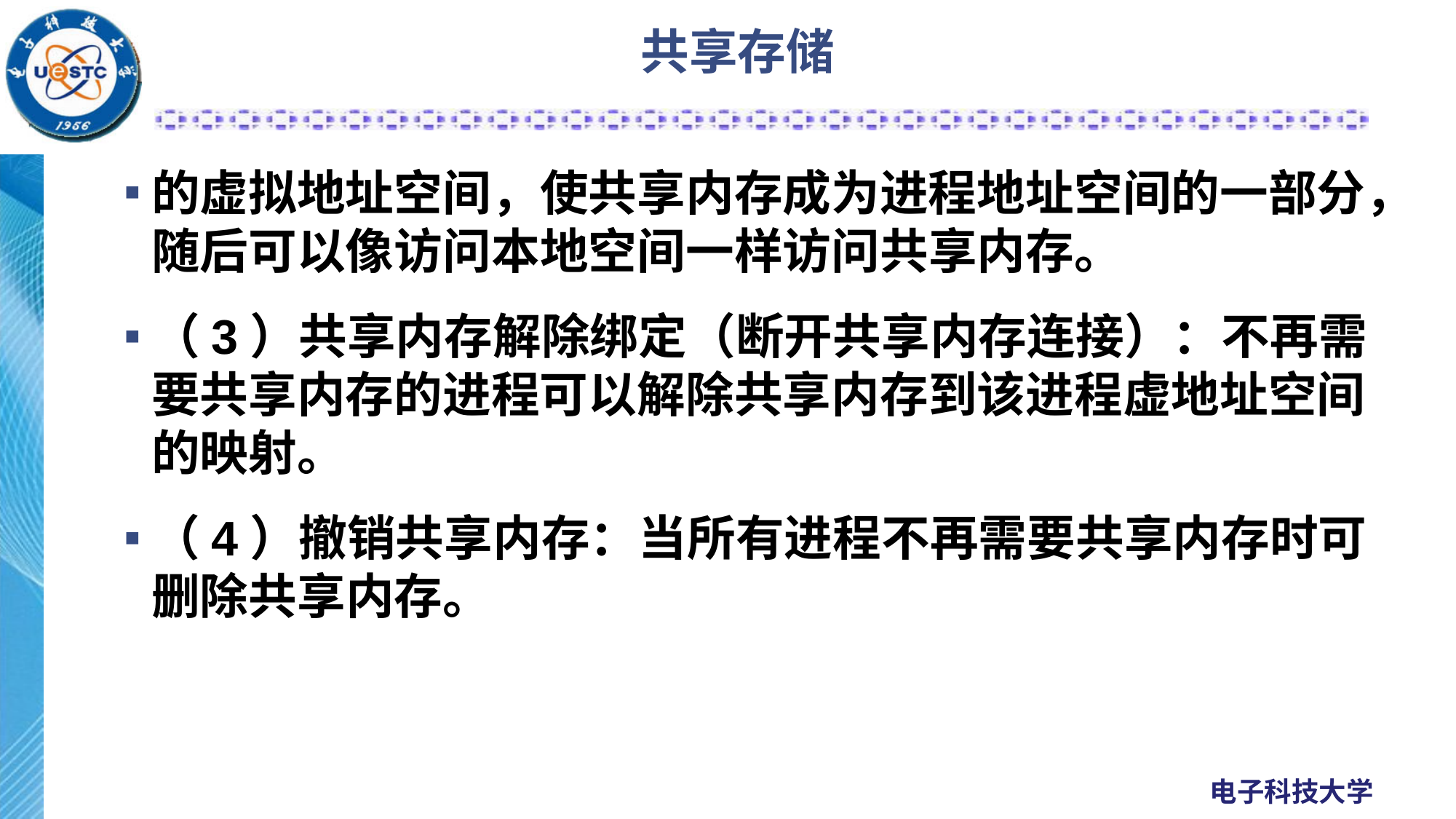

# 共享存储
的虚拟地址空间，使共享内存成为进程地址空间的一部分，随后可以像访问本地空间一样访问共享内存。
（3）共享内存解除绑定（断开共享内存连接）：不再需要共享内存的进程可以解除共享内存到该进程虚地址空间的映射。
（4）撤销共享内存：当所有进程不再需要共享内存时可删除共享内存。